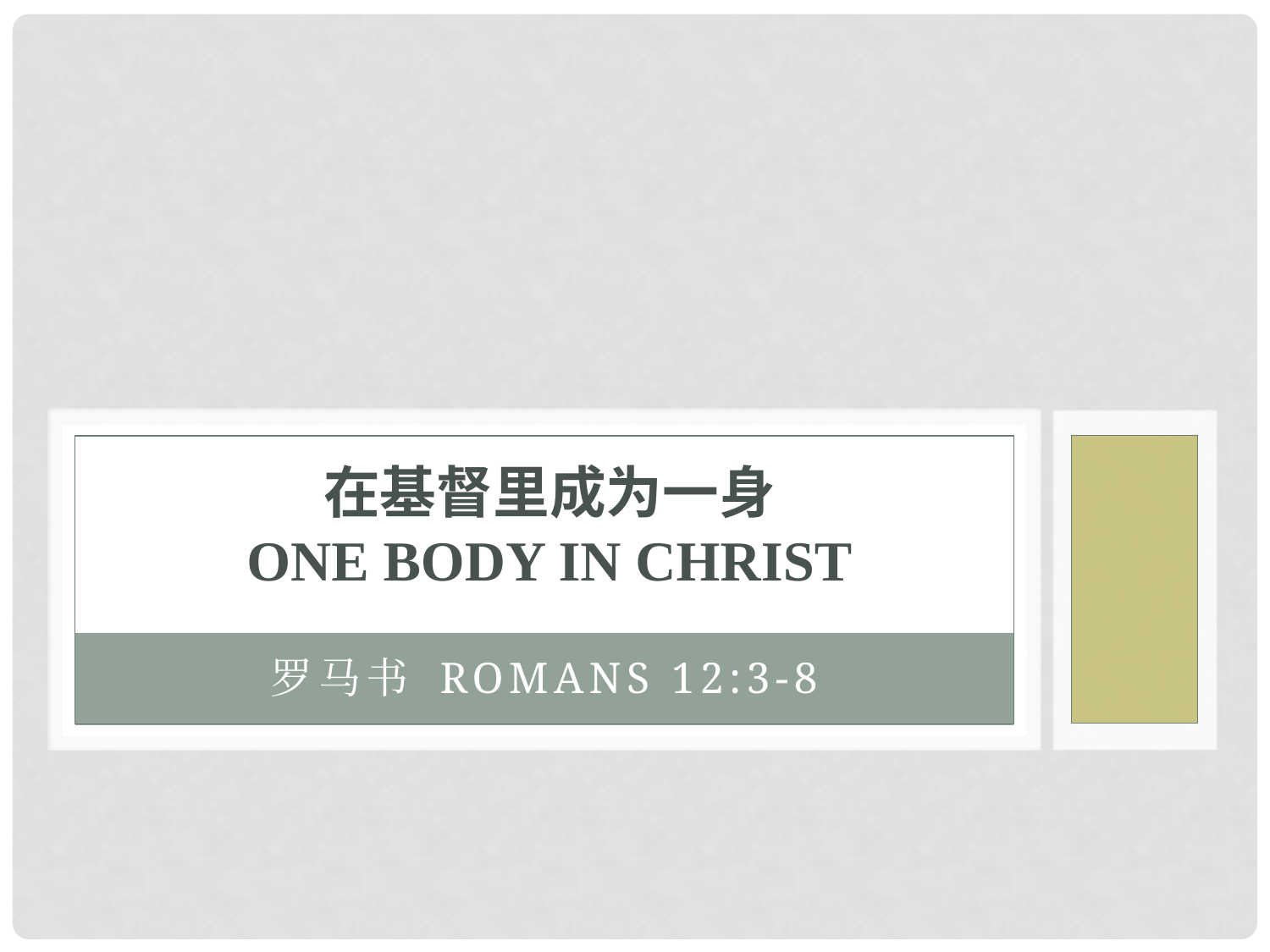

# 在基督里成为一身 One body in Christ
罗马书 Romans 12:3-8